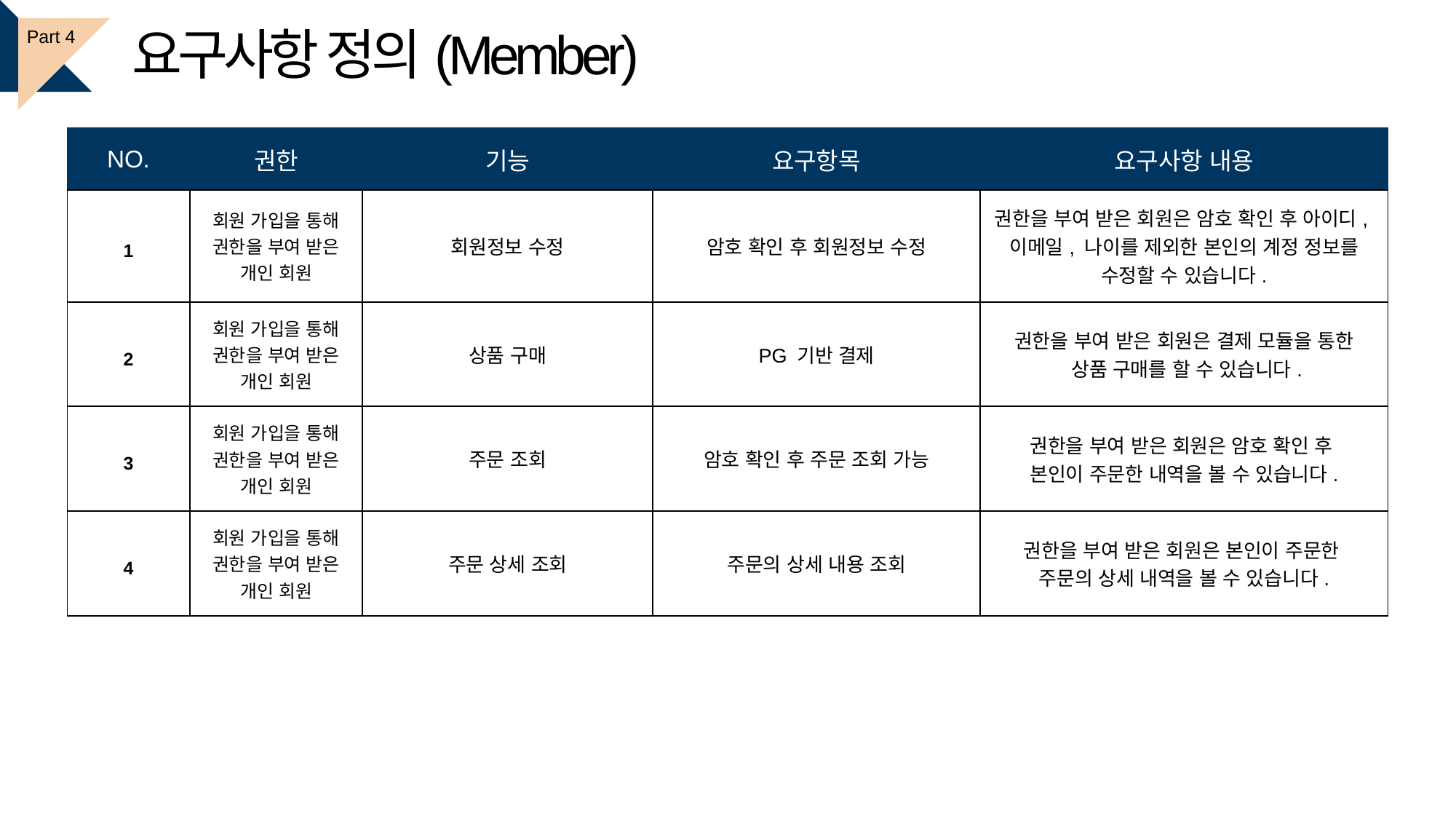

요구사항 정의(Member)

Part 4
| NO. | 권한 | 기능 | 요구항목 | 요구사항 내용 |
| --- | --- | --- | --- | --- |
| 1 | 회원 가입을 통해 권한을 부여 받은 개인 회원 | 회원정보 수정 | 암호 확인 후 회원정보 수정 | 권한을 부여 받은 회원은 암호 확인 후 아이디, 이메일, 나이를 제외한 본인의 계정 정보를 수정할 수 있습니다. |
| 2 | 회원 가입을 통해 권한을 부여 받은 개인 회원 | 상품 구매 | PG 기반 결제 | 권한을 부여 받은 회원은 결제 모듈을 통한 상품 구매를 할 수 있습니다. |
| 3 | 회원 가입을 통해 권한을 부여 받은 개인 회원 | 주문 조회 | 암호 확인 후 주문 조회 가능 | 권한을 부여 받은 회원은 암호 확인 후 본인이 주문한 내역을 볼 수 있습니다. |
| 4 | 회원 가입을 통해 권한을 부여 받은 개인 회원 | 주문 상세 조회 | 주문의 상세 내용 조회 | 권한을 부여 받은 회원은 본인이 주문한 주문의 상세 내역을 볼 수 있습니다. |